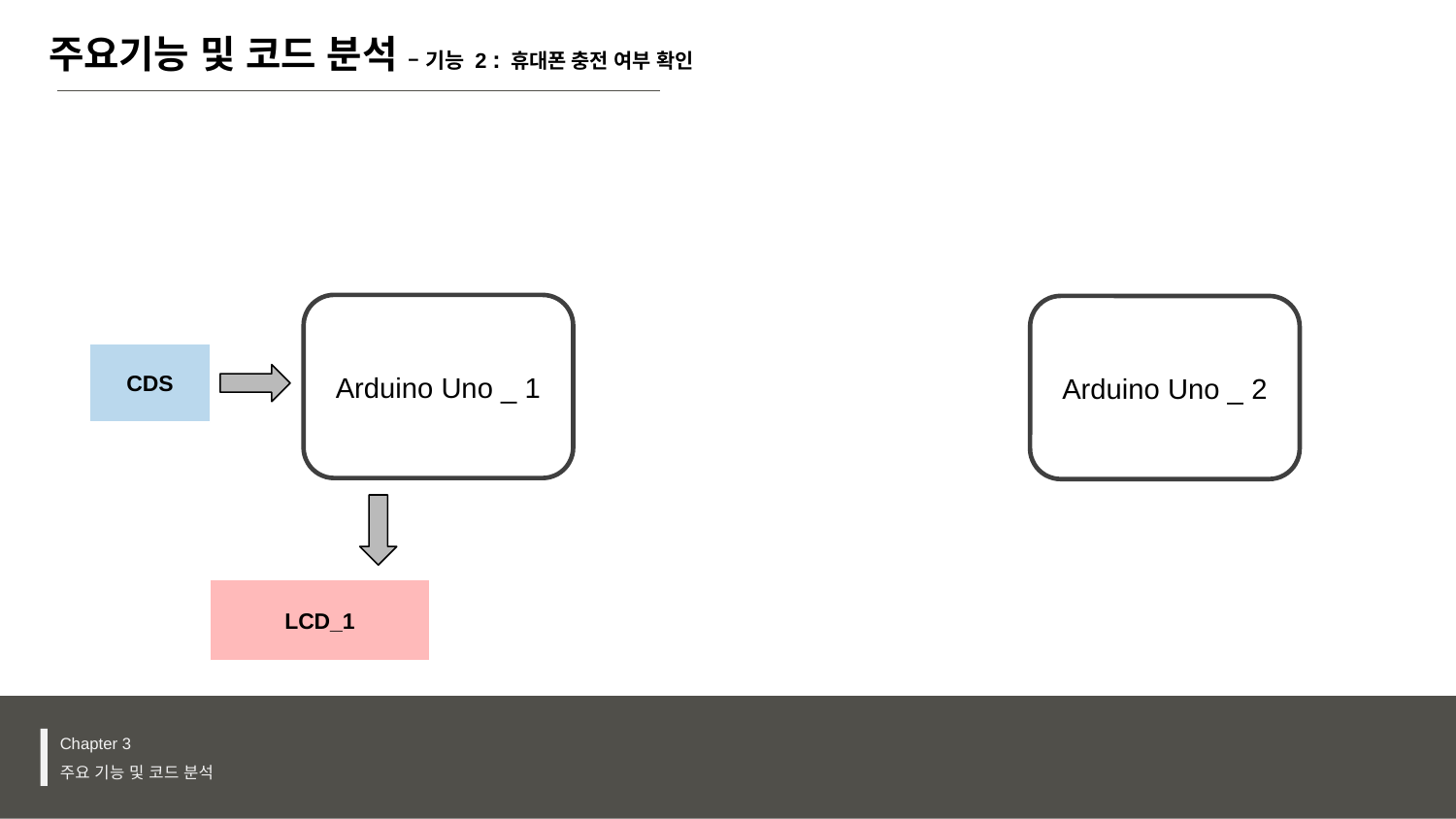

주요기능 및 코드 분석 – 기능 2 : 휴대폰 충전 여부 확인
Arduino Uno _ 1
Arduino Uno _ 2
CDS

LCD_1

Chapter 3
주요 기능 및 코드 분석